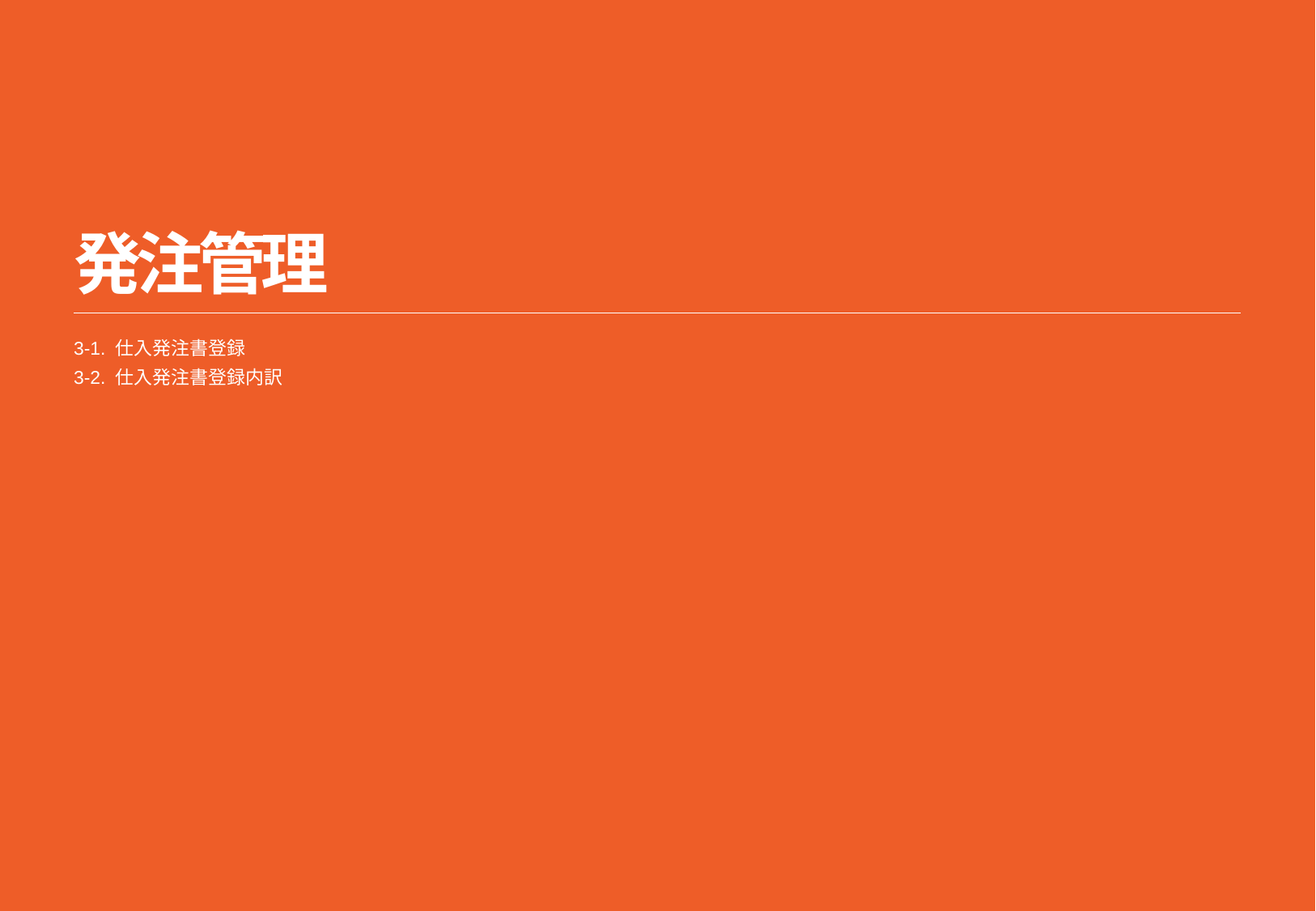

5/5
# 発注管理
3-1. 仕入発注書登録
3-2. 仕入発注書登録内訳